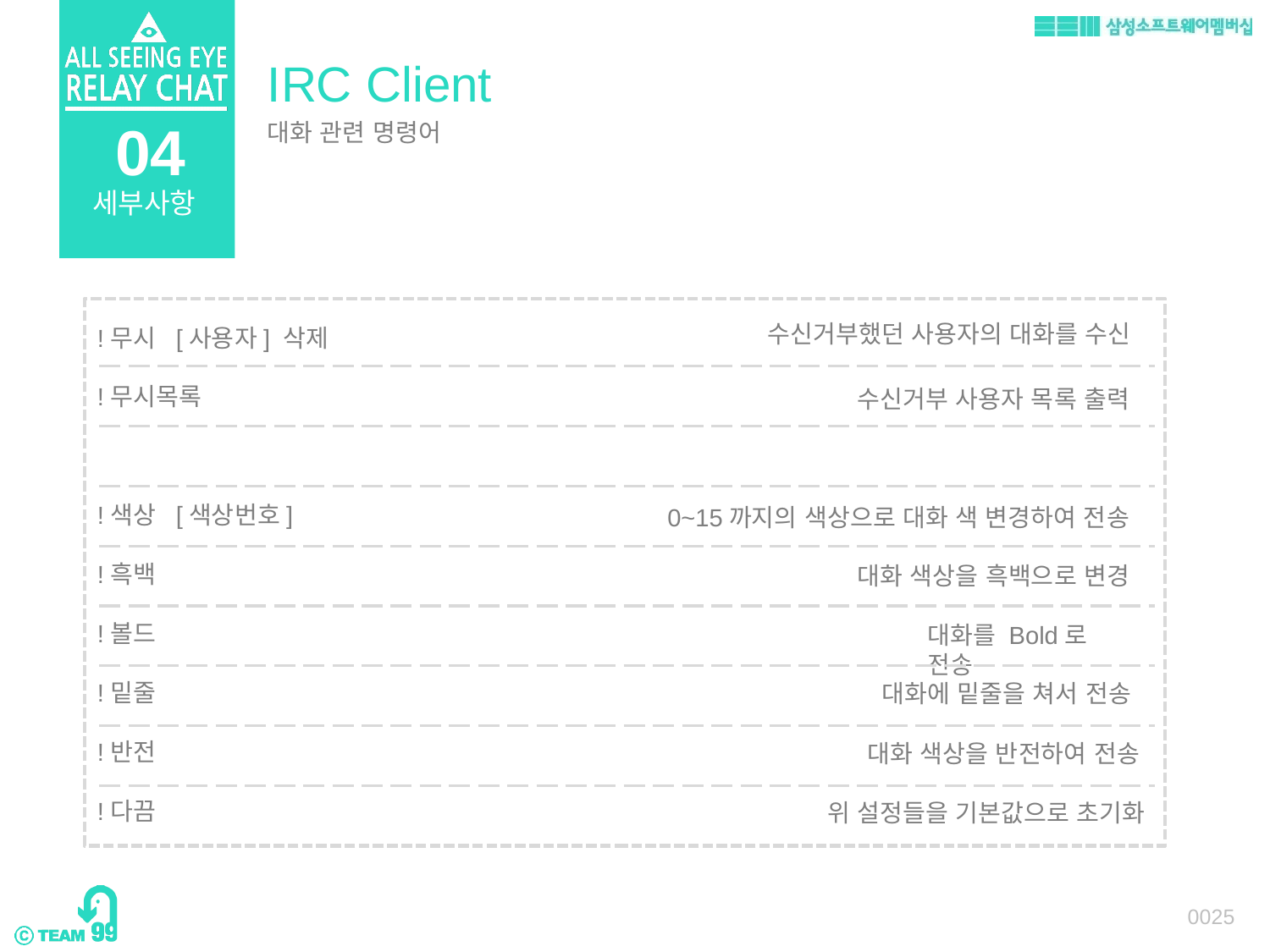

IRC Client
04
대화 관련 명령어
세부사항

수신거부했던 사용자의 대화를 수신
!무시  [사용자] 삭제

!무시목록

!색상  [색상번호]

!흑백

!볼드

!밑줄

!반전

!다끔

수신거부 사용자 목록 출력
0~15까지의 색상으로 대화 색 변경하여 전송
대화 색상을 흑백으로 변경
대화를 Bold로 전송
대화에 밑줄을 쳐서 전송
대화 색상을 반전하여 전송
위 설정들을 기본값으로 초기화
0025